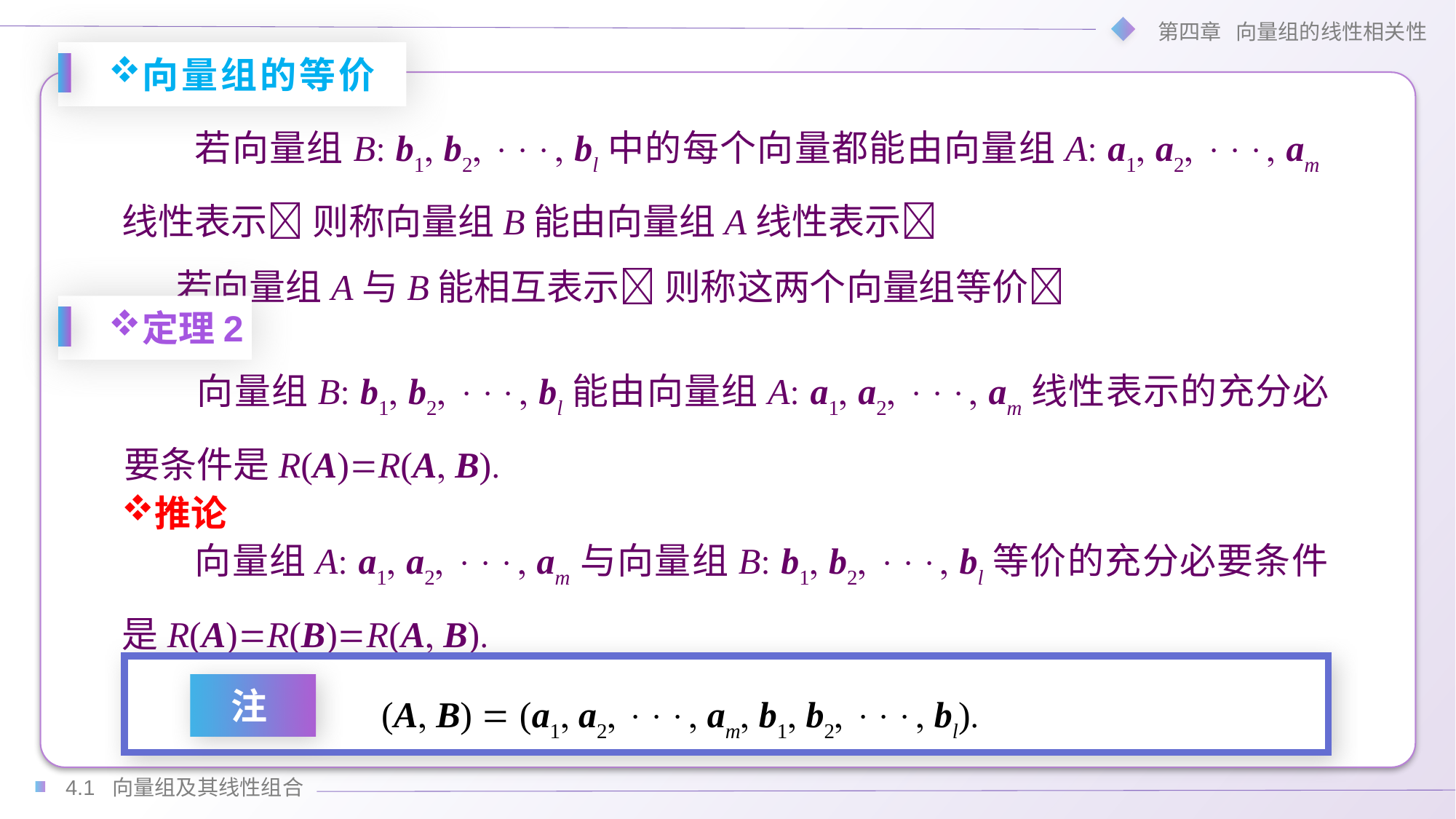

向量组的等价

若向量组B: b1, b2, ⋅⋅⋅, bl中的每个向量都能由向量组A: a1, a2, ⋅⋅⋅, am线性表示, 则称向量组B能由向量组A线性表示.
若向量组A与B能相互表示, 则称这两个向量组等价.

定理2

向量组B: b1, b2, ⋅⋅⋅, bl能由向量组A: a1, a2, ⋅⋅⋅, am线性表示的充分必要条件是R(A)=R(A, B).
推论
向量组A: a1, a2, ⋅⋅⋅, am与向量组B: b1, b2, ⋅⋅⋅, bl等价的充分必要条件是R(A)=R(B)=R(A, B).

(A, B) = (a1, a2, ⋅⋅⋅, am, b1, b2, ⋅⋅⋅, bl).

注